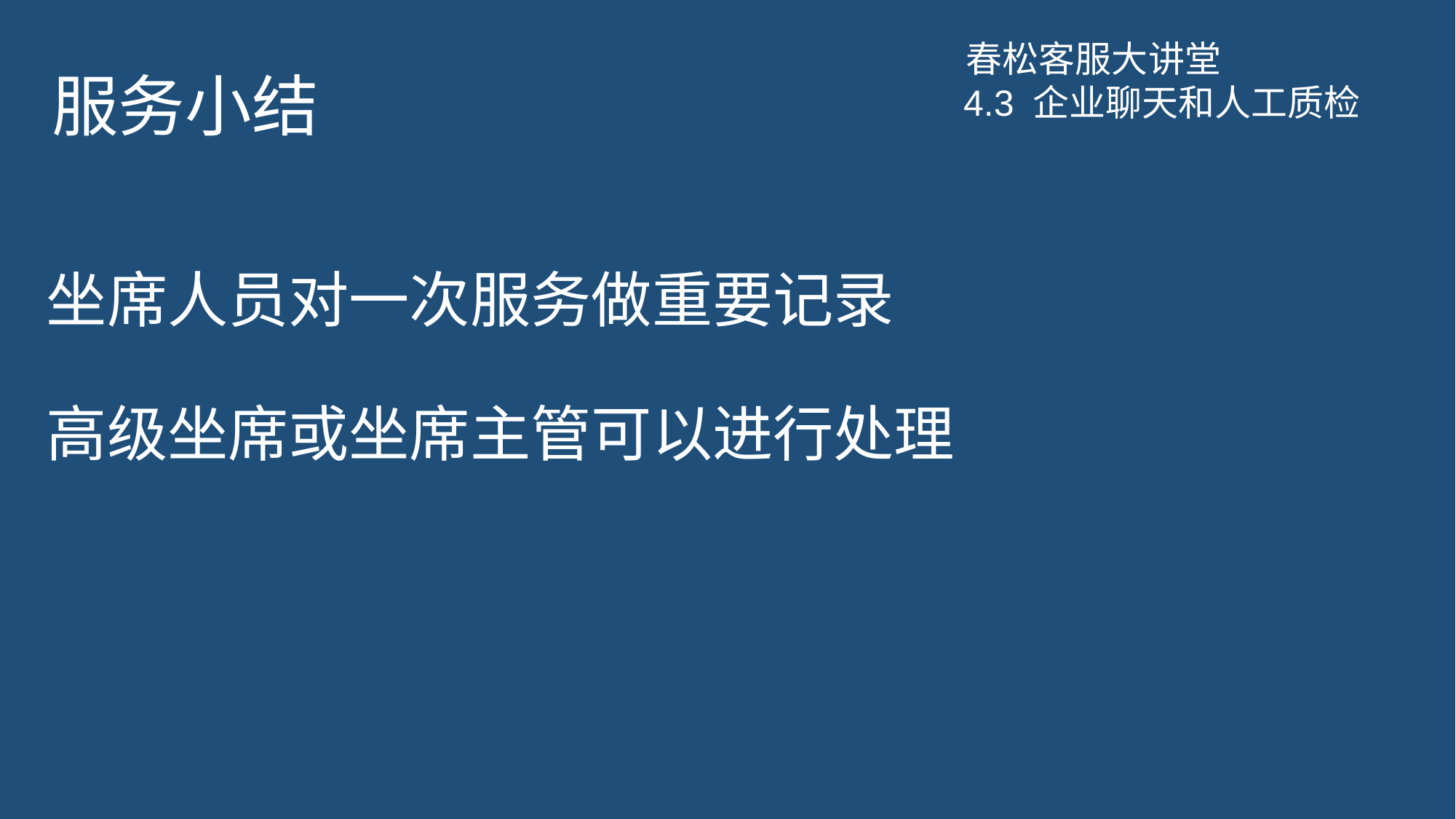

# 服务小结
春松客服大讲堂
4.3 企业聊天和人工质检
坐席人员对一次服务做重要记录
高级坐席或坐席主管可以进行处理